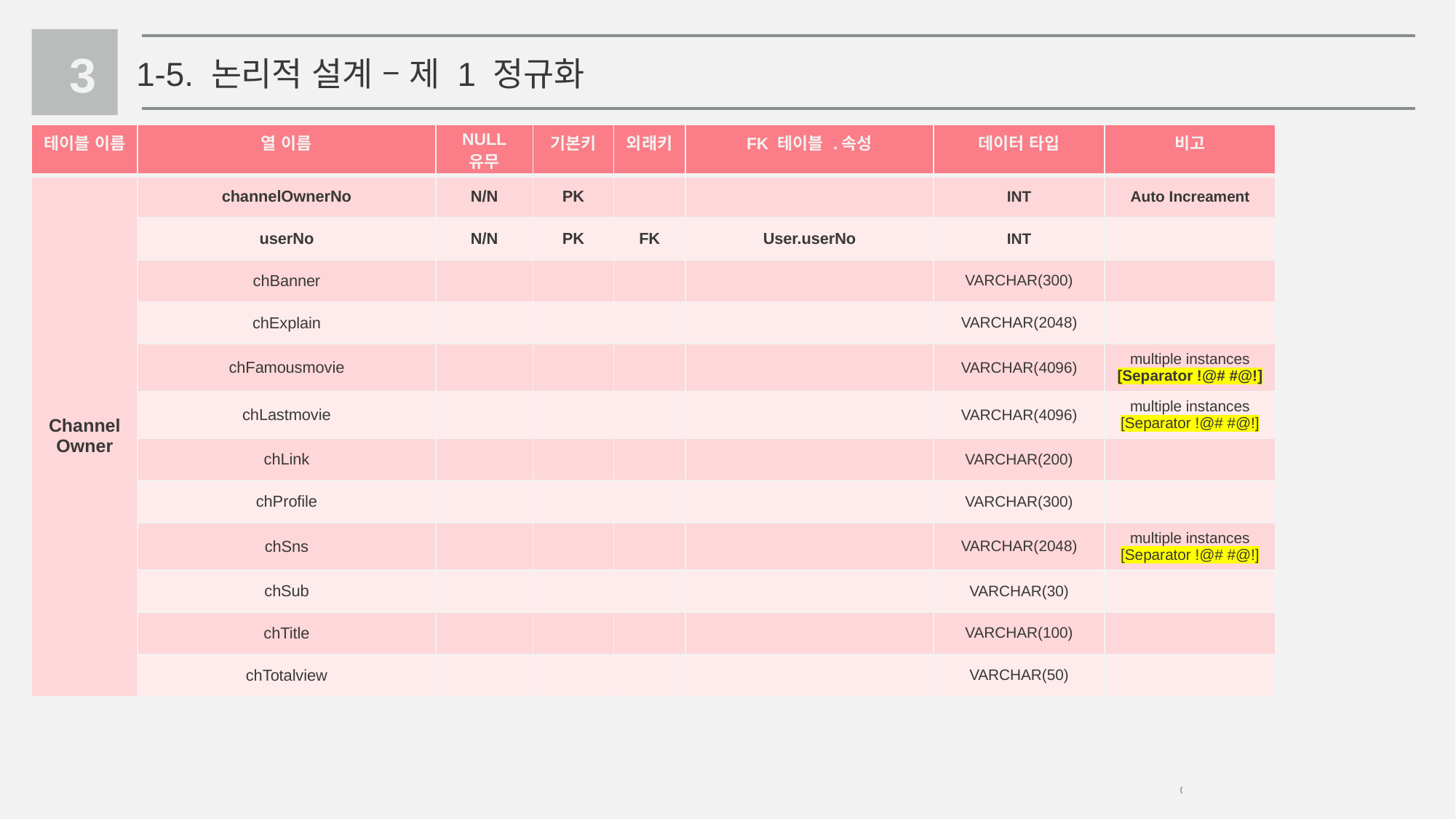

3
1-5. 논리적 설계 – 제 1 정규화
| 테이블 이름 | 열 이름 | NULL 유무 | 기본키 | 외래키 | FK 테이블 .속성 | 데이터 타입 | 비고 |
| --- | --- | --- | --- | --- | --- | --- | --- |
| ChannelOwner | channelOwnerNo | N/N | PK |  |  | INT | Auto Increament |
|  | userNo | N/N | PK | FK | User.userNo | INT |  |
|  | chBanner |  |  |  |  | VARCHAR(300) |  |
|  | chExplain |  |  |  |  | VARCHAR(2048) |  |
|  | chFamousmovie |  |  |  |  | VARCHAR(4096) | multiple instances [Separator !@# #@!] |
|  | chLastmovie |  |  |  |  | VARCHAR(4096) | multiple instances [Separator !@# #@!] |
|  | chLink |  |  |  |  | VARCHAR(200) |  |
|  | chProfile |  |  |  |  | VARCHAR(300) |  |
|  | chSns |  |  |  |  | VARCHAR(2048) | multiple instances [Separator !@# #@!] |
|  | chSub |  |  |  |  | VARCHAR(30) |  |
|  | chTitle |  |  |  |  | VARCHAR(100) |  |
|  | chTotalview |  |  |  |  | VARCHAR(50) |  |